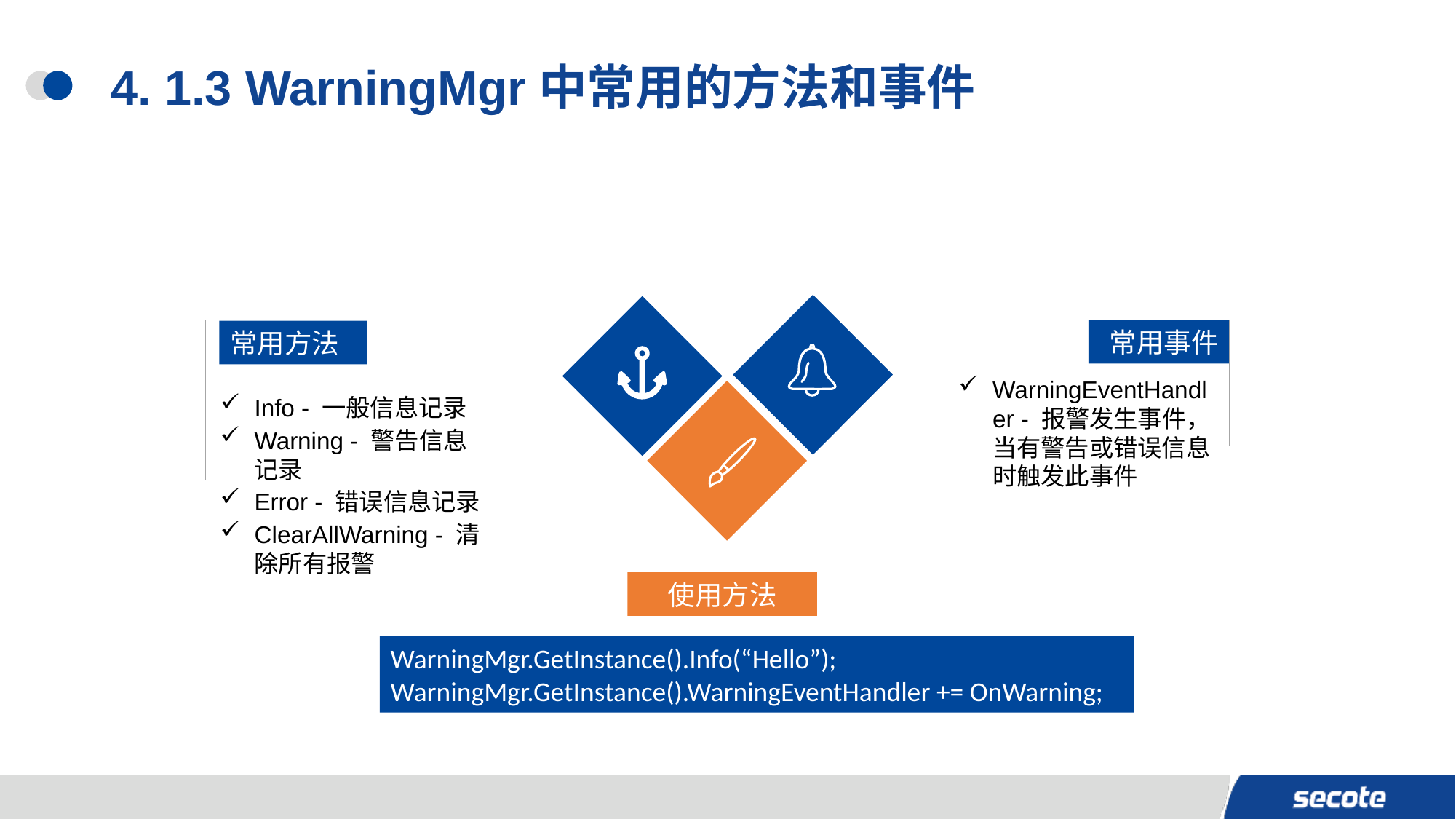

# 4. 1.3 WarningMgr中常用的方法和事件

常用方法
Info - 一般信息记录
Warning - 警告信息记录
Error - 错误信息记录
ClearAllWarning - 清除所有报警
常用事件
WarningEventHandler - 报警发生事件，当有警告或错误信息时触发此事件
使用方法
WarningMgr.GetInstance().Info(“Hello”);
WarningMgr.GetInstance().WarningEventHandler += OnWarning;